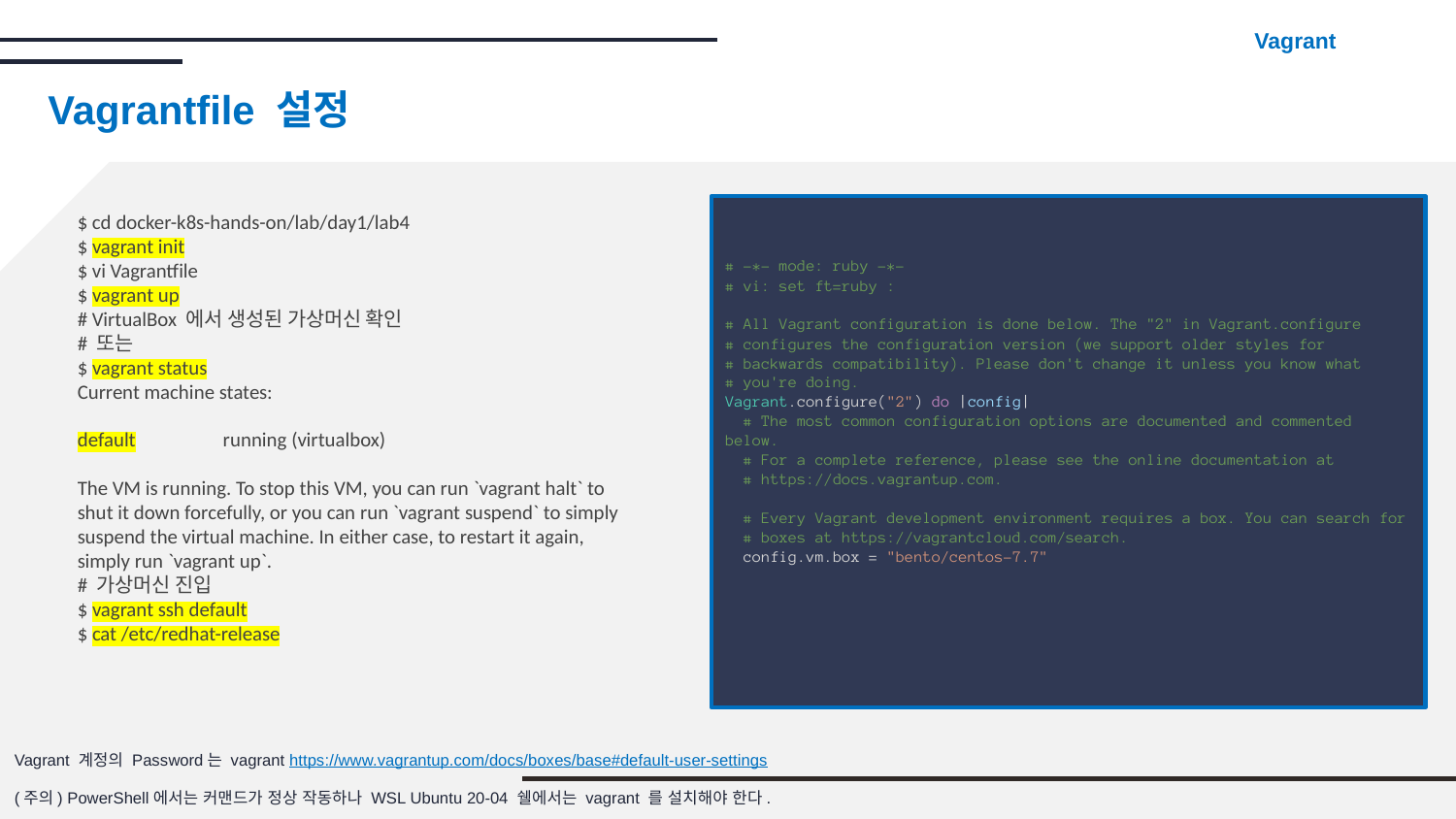

Vagrant
# Vagrantfile 설정

$ cd docker-k8s-hands-on/lab/day1/lab4
$ vagrant init
$ vi Vagrantfile
$ vagrant up
# VirtualBox 에서 생성된 가상머신 확인
# 또는
$ vagrant status
Current machine states:

default                   running (virtualbox)

The VM is running. To stop this VM, you can run `vagrant halt` to
shut it down forcefully, or you can run `vagrant suspend` to simply
suspend the virtual machine. In either case, to restart it again,
simply run `vagrant up`.
# 가상머신 진입
$ vagrant ssh default
$ cat /etc/redhat-release
# -*- mode: ruby -*-
# vi: set ft=ruby :
# All Vagrant configuration is done below. The "2" in Vagrant.configure
# configures the configuration version (we support older styles for
# backwards compatibility). Please don't change it unless you know what
# you're doing.
Vagrant.configure("2") do |config|
  # The most common configuration options are documented and commented below.
  # For a complete reference, please see the online documentation at
  # https://docs.vagrantup.com.
  # Every Vagrant development environment requires a box. You can search for
  # boxes at https://vagrantcloud.com/search.
  config.vm.box = "bento/centos-7.7"

Vagrant 계정의 Password는 vagrant https://www.vagrantup.com/docs/boxes/base#default-user-settings

(주의) PowerShell에서는 커맨드가 정상 작동하나 WSL Ubuntu 20-04 쉘에서는 vagrant 를 설치해야 한다.